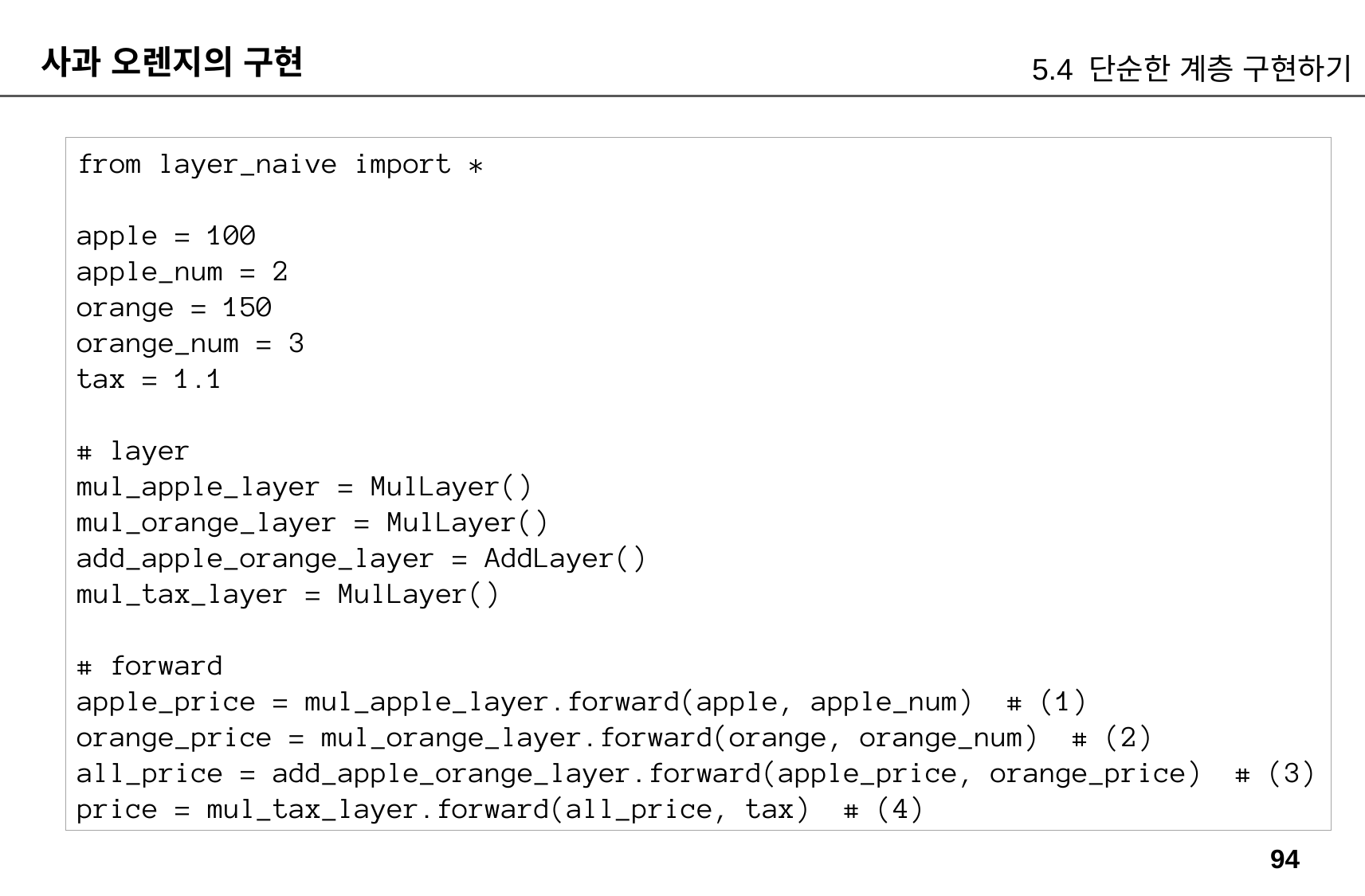

사과 오렌지의 구현
5.4 단순한 계층 구현하기
from layer_naive import *

apple = 100
apple_num = 2
orange = 150
orange_num = 3
tax = 1.1

# layer
mul_apple_layer = MulLayer()
mul_orange_layer = MulLayer()
add_apple_orange_layer = AddLayer()
mul_tax_layer = MulLayer()

# forward
apple_price = mul_apple_layer.forward(apple, apple_num)  # (1)
orange_price = mul_orange_layer.forward(orange, orange_num)  # (2)
all_price = add_apple_orange_layer.forward(apple_price, orange_price)  # (3)
price = mul_tax_layer.forward(all_price, tax)  # (4)